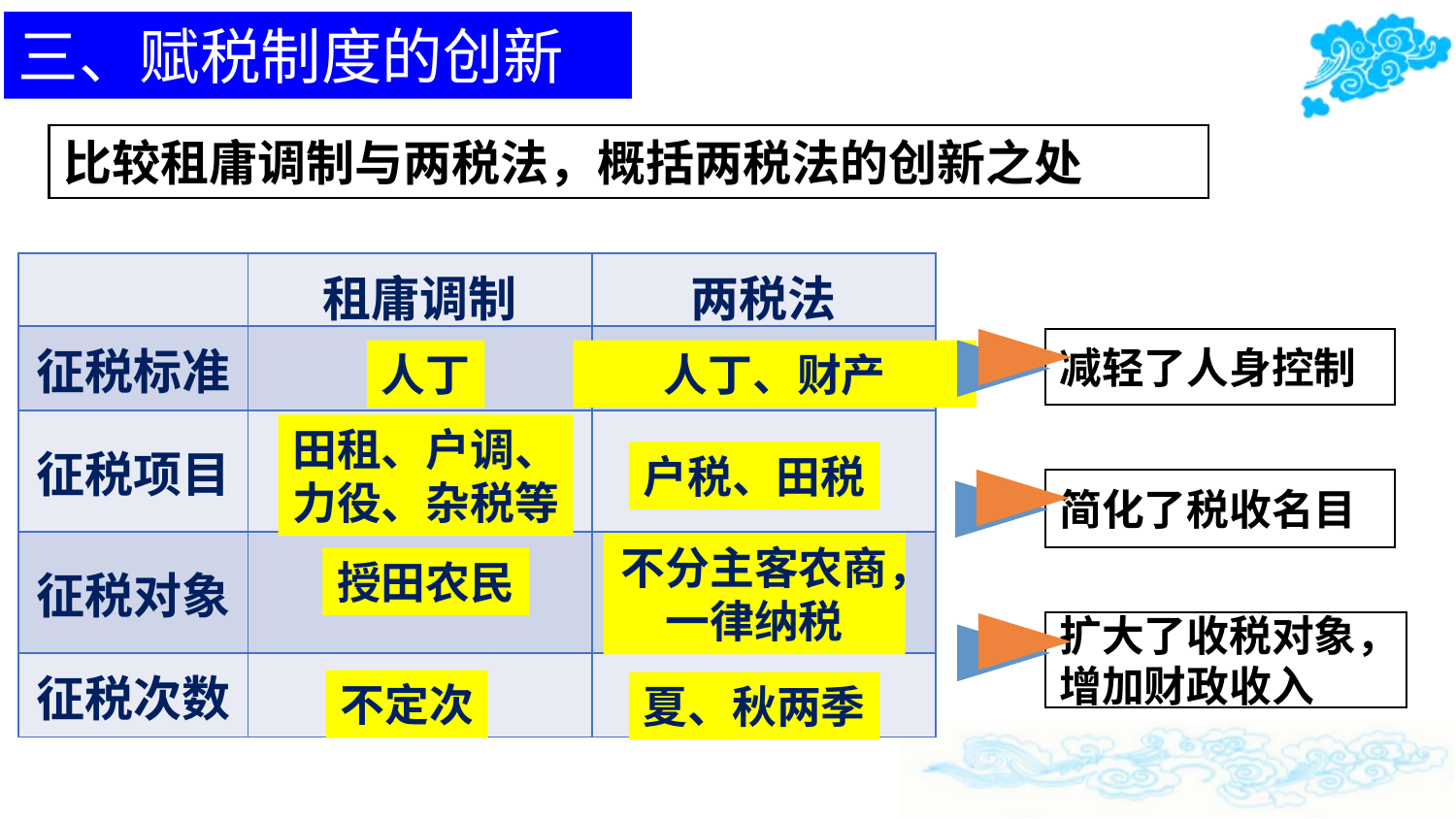

三、赋税制度的创新
比较租庸调制与两税法，概括两税法的创新之处
|  | 租庸调制 | 两税法 |
| --- | --- | --- |
| 征税标准 |  |  |
| 征税项目 |  |  |
| 征税对象 |  |  |
| 征税次数 |  |  |

减轻了人身控制
人丁
人丁、财产
田租、户调、
力役、杂税等
户税、田税

简化了税收名目
不分主客农商，一律纳税
授田农民
扩大了收税对象，增加财政收入

不定次
夏、秋两季